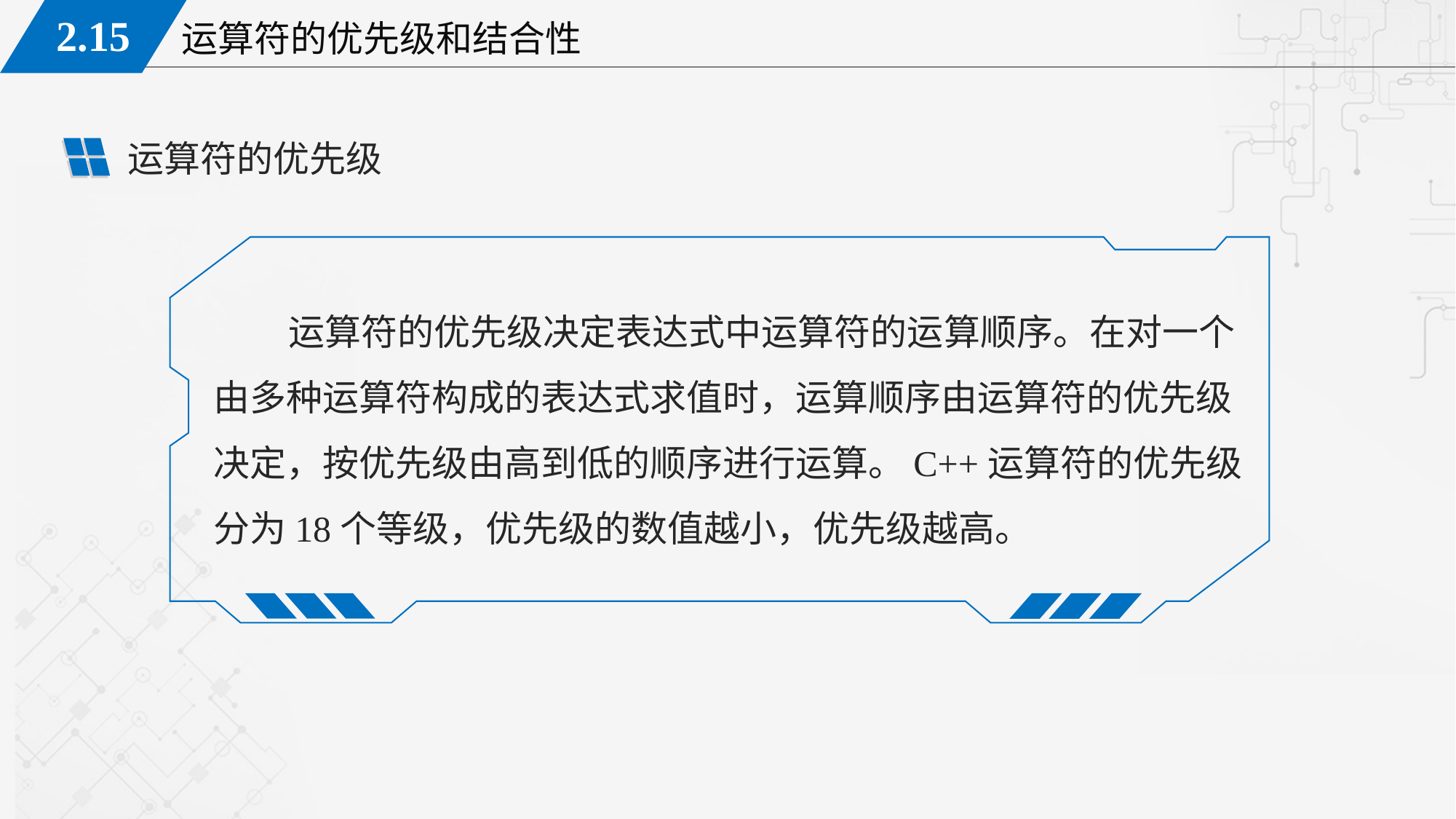

运算符的优先级

运算符的优先级决定表达式中运算符的运算顺序。在对一个由多种运算符构成的表达式求值时，运算顺序由运算符的优先级决定，按优先级由高到低的顺序进行运算。C++运算符的优先级分为18个等级，优先级的数值越小，优先级越高。